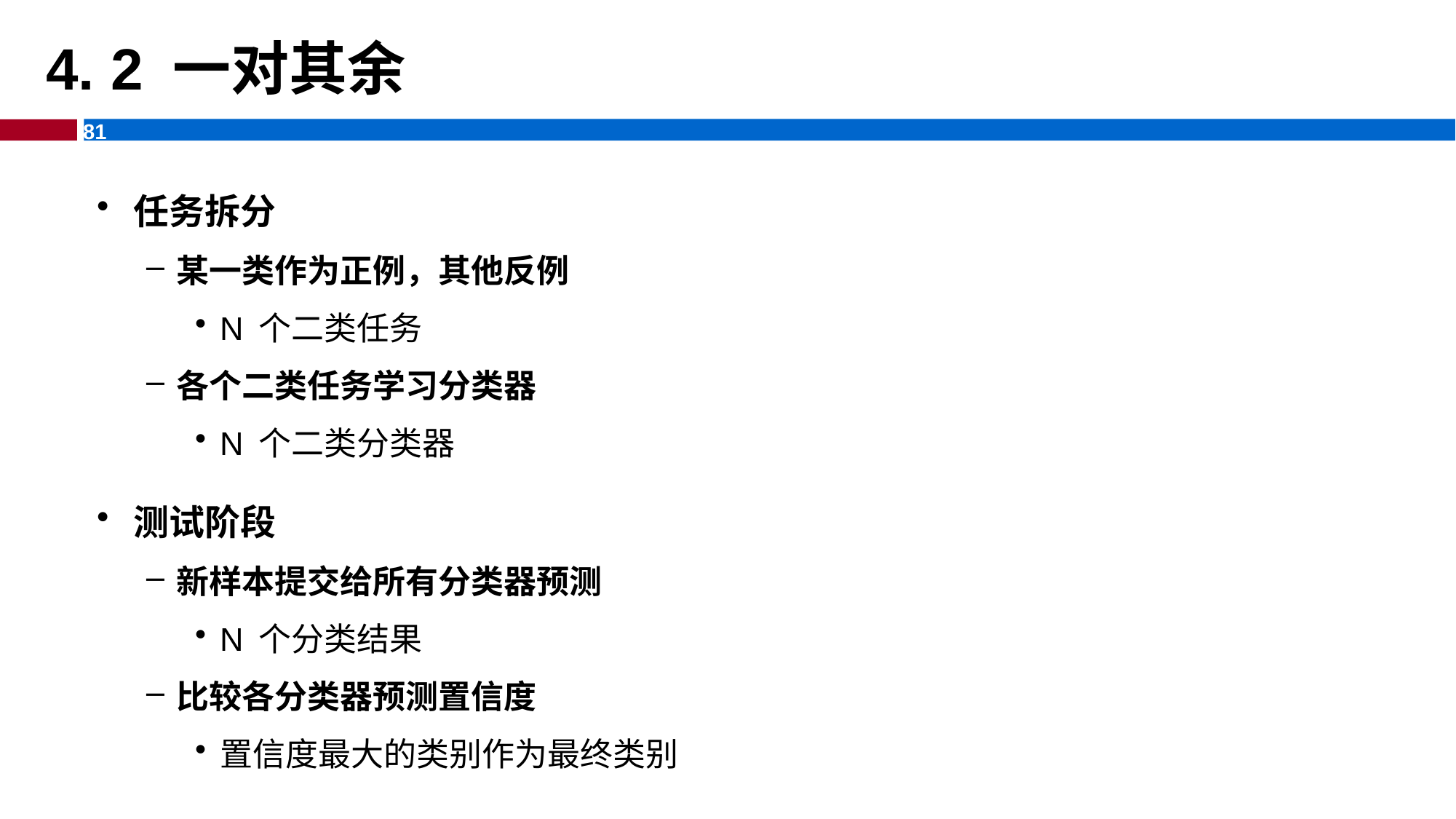

# 4. 2 一对其余
任务拆分
某一类作为正例，其他反例
N 个二类任务
各个二类任务学习分类器
N 个二类分类器

测试阶段
新样本提交给所有分类器预测
N 个分类结果
比较各分类器预测置信度
置信度最大的类别作为最终类别